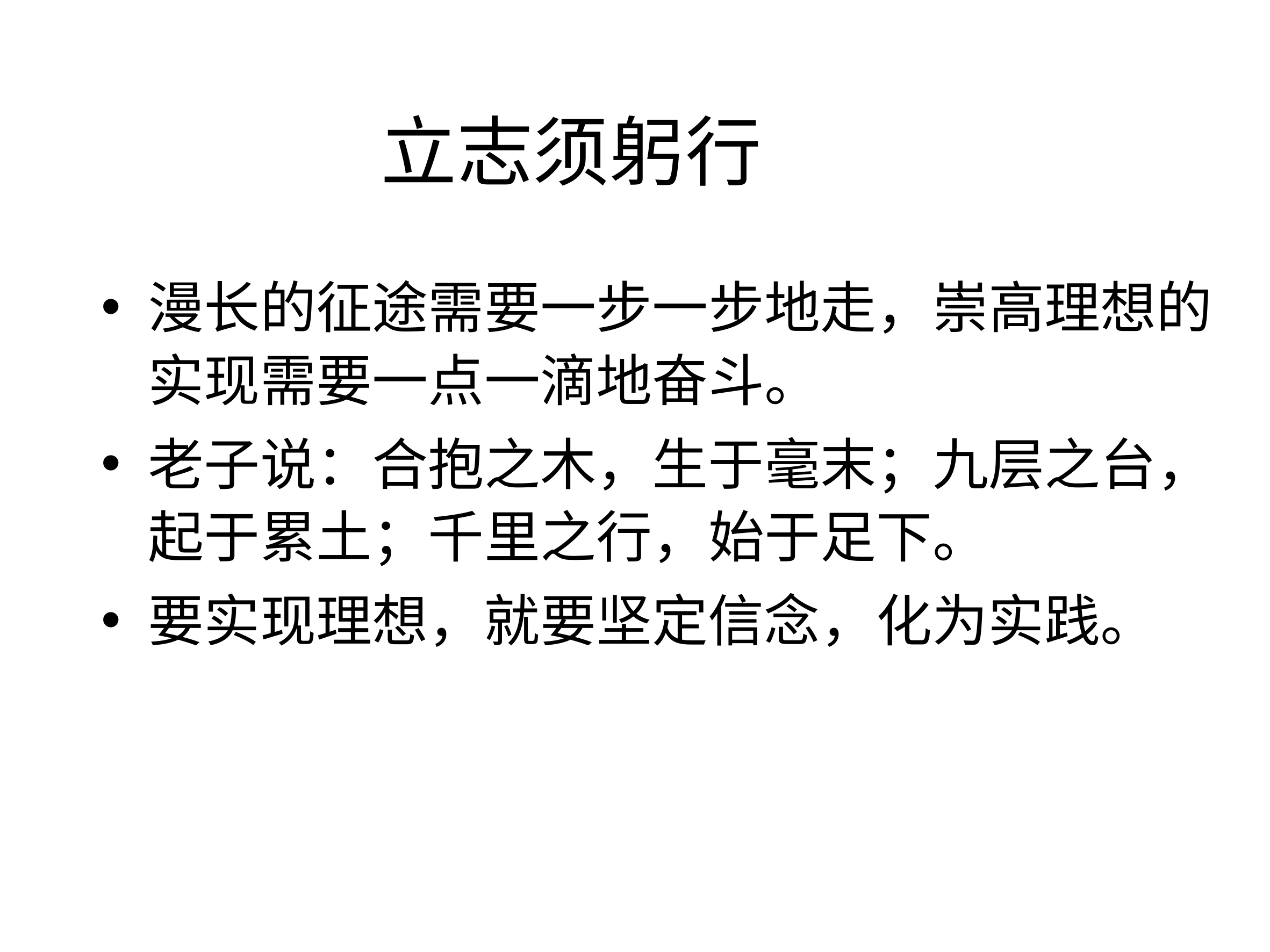

立志须躬行
漫长的征途需要一步一步地走，崇高理想的实现需要一点一滴地奋斗。
老子说：合抱之木，生于毫末；九层之台，起于累土；千里之行，始于足下。
要实现理想，就要坚定信念，化为实践。